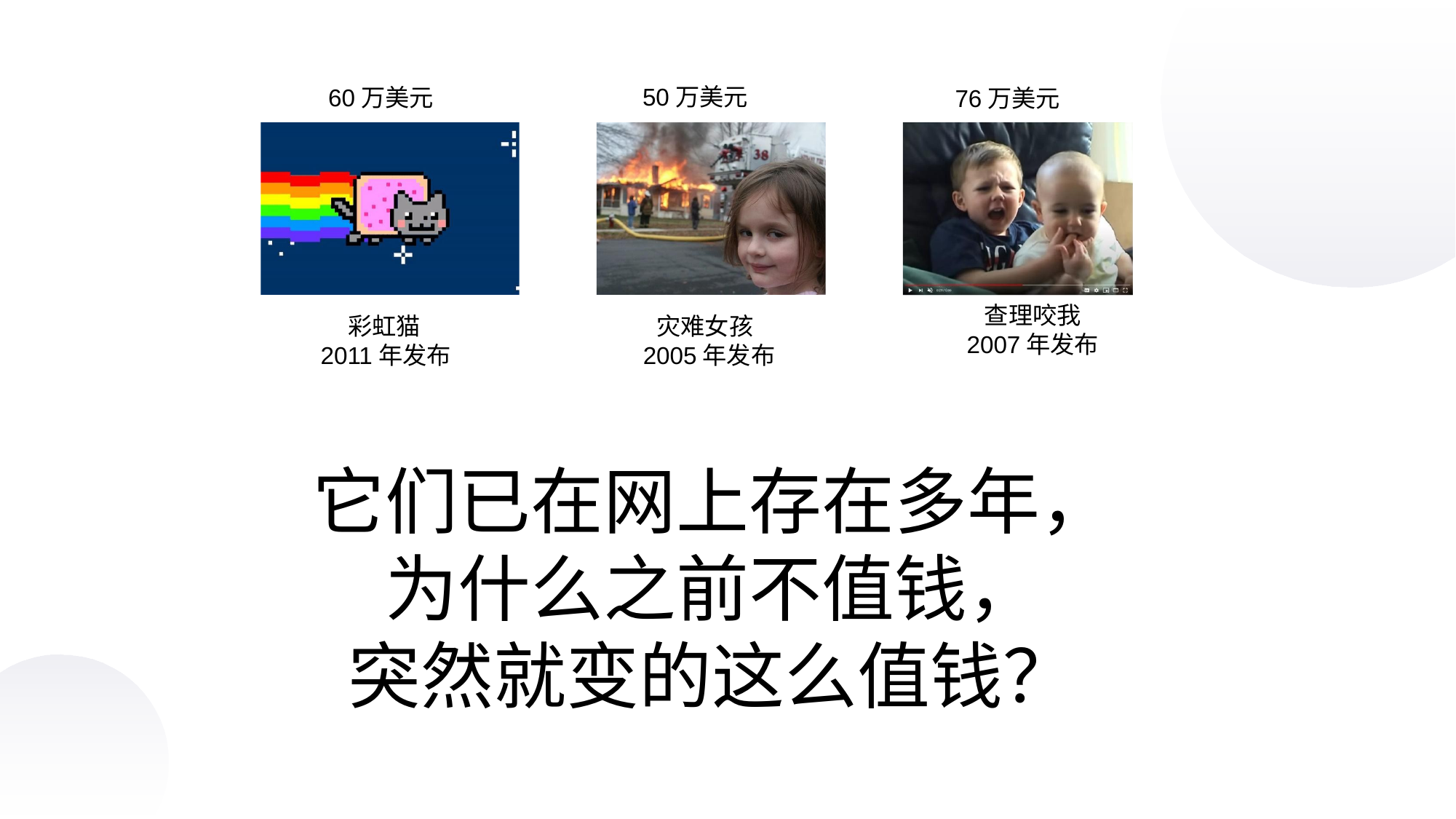

50万美元
60万美元
76万美元

查理咬我
2007年发布
彩虹猫 2011年发布
灾难女孩 2005年发布
它们已在网上存在多年， 为什么之前不值钱，
突然就变的这么值钱？